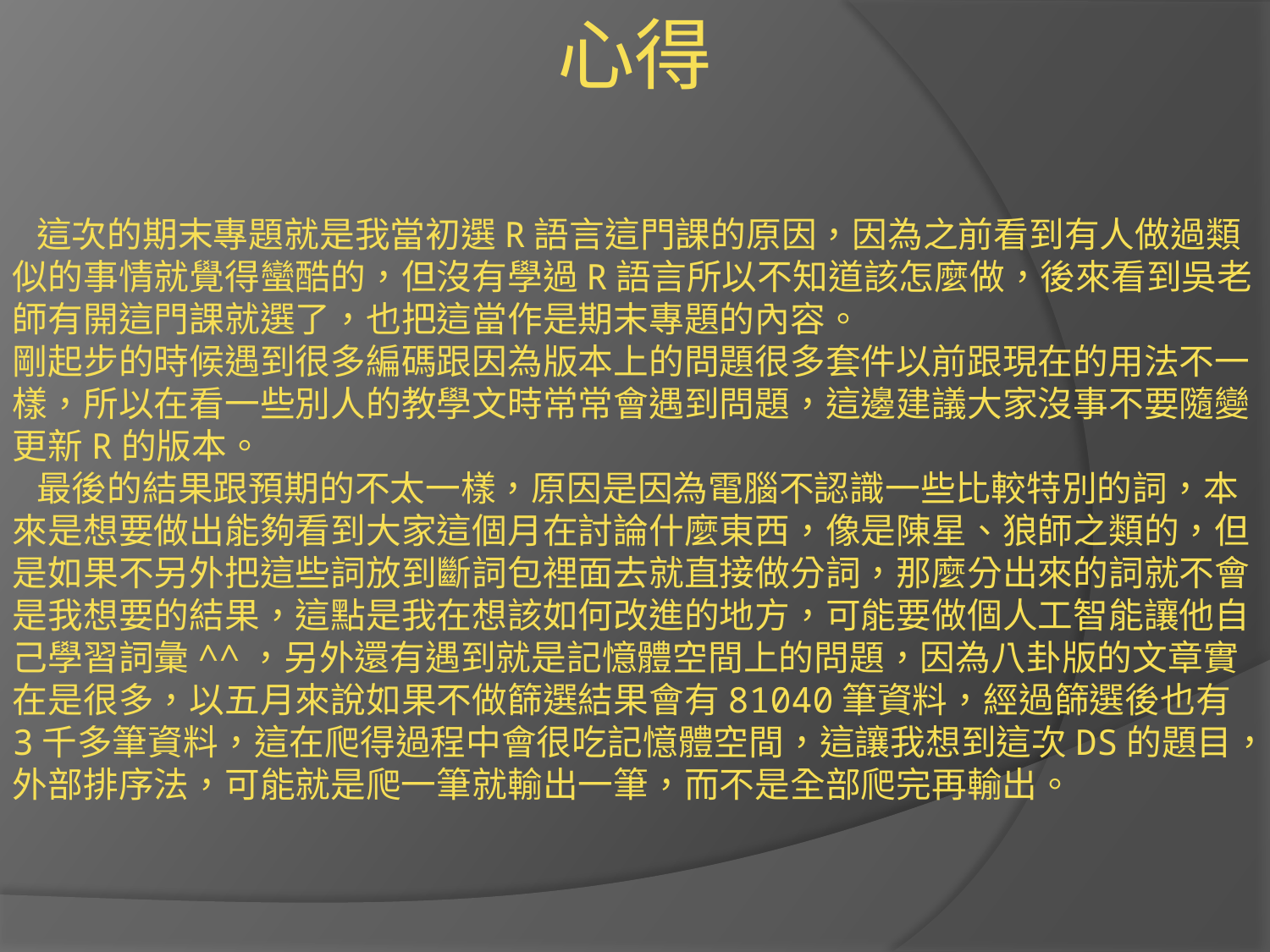

心得
  這次的期末專題就是我當初選R語言這門課的原因，因為之前看到有人做過類似的事情就覺得蠻酷的，但沒有學過R語言所以不知道該怎麼做，後來看到吳老師有開這門課就選了，也把這當作是期末專題的內容。
剛起步的時候遇到很多編碼跟因為版本上的問題很多套件以前跟現在的用法不一樣，所以在看一些別人的教學文時常常會遇到問題，這邊建議大家沒事不要隨變更新R的版本。
  最後的結果跟預期的不太一樣，原因是因為電腦不認識一些比較特別的詞，本來是想要做出能夠看到大家這個月在討論什麼東西，像是陳星、狼師之類的，但是如果不另外把這些詞放到斷詞包裡面去就直接做分詞，那麼分出來的詞就不會是我想要的結果，這點是我在想該如何改進的地方，可能要做個人工智能讓他自己學習詞彙^^，另外還有遇到就是記憶體空間上的問題，因為八卦版的文章實在是很多，以五月來說如果不做篩選結果會有81040筆資料，經過篩選後也有3千多筆資料，這在爬得過程中會很吃記憶體空間，這讓我想到這次DS的題目，外部排序法，可能就是爬一筆就輸出一筆，而不是全部爬完再輸出。